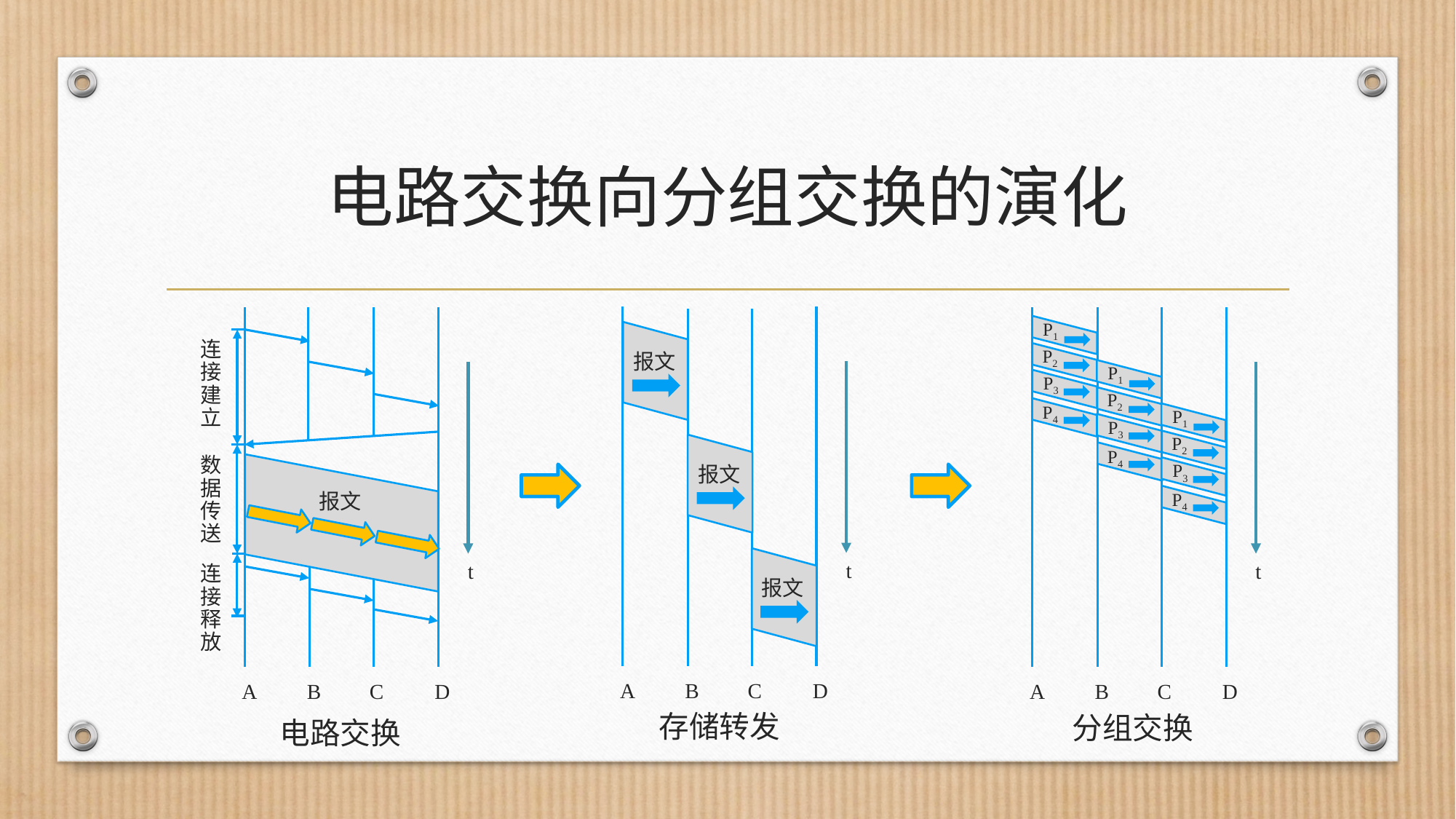

# 电路交换向分组交换的演化

报文

报文

报文

t
A
B
C
D
存储转发
连接建立

数据传送
报文
t
连接释放
A
B
C
D
电路交换

P1

P2

P3

P4

P1

P2

P3

P4

P1

P2

P3

P4

t
A
B
C
D
分组交换